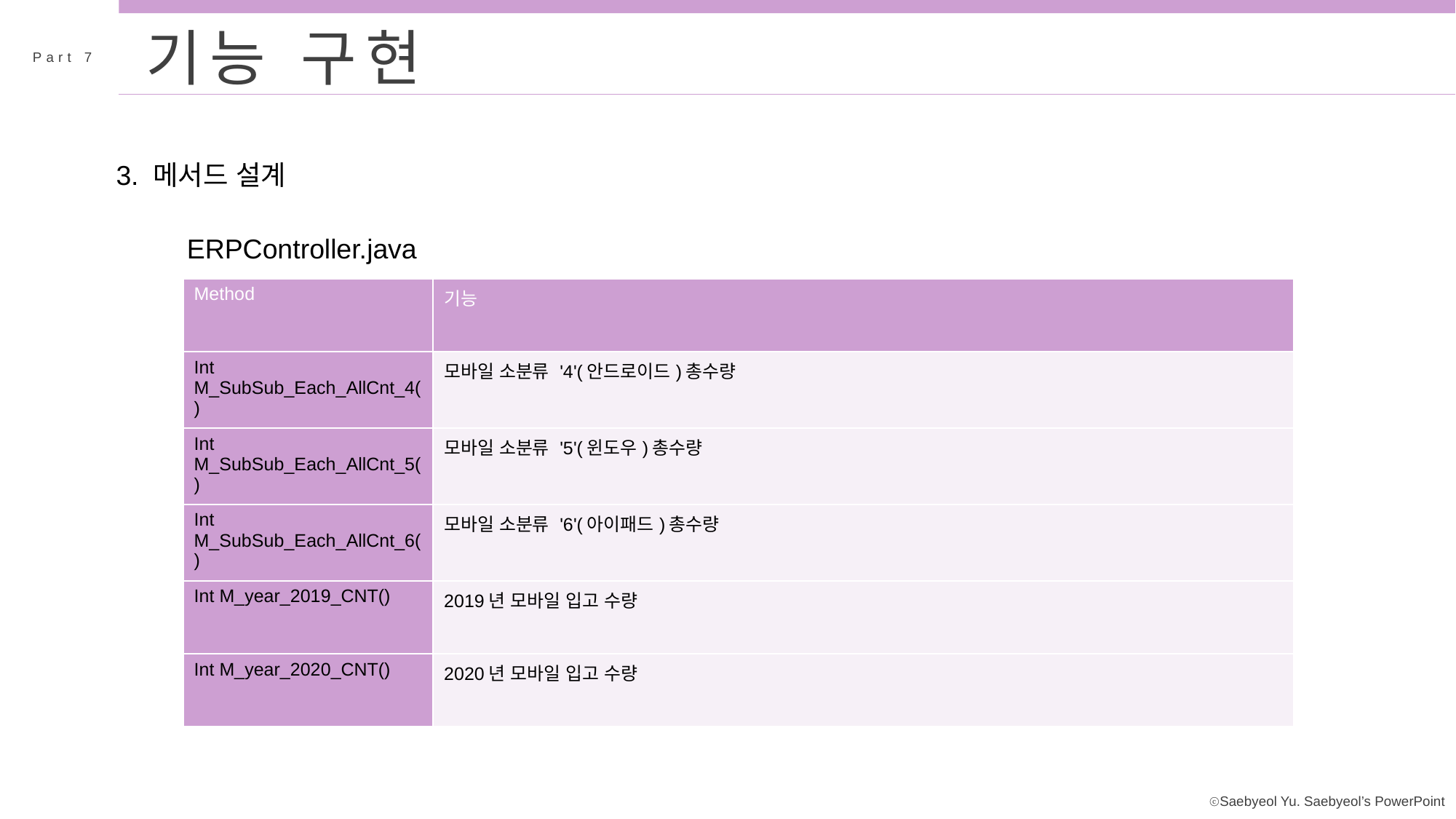

기능 구현
Part 7
3. 메서드 설계
ERPController.java
| Method | 기능 |
| --- | --- |
| Int M\_SubSub\_Each\_AllCnt\_4() | 모바일 소분류 '4'(안드로이드)총수량 |
| Int M\_SubSub\_Each\_AllCnt\_5() | 모바일 소분류 '5'(윈도우)총수량 |
| Int M\_SubSub\_Each\_AllCnt\_6() | 모바일 소분류 '6'(아이패드)총수량 |
| Int M\_year\_2019\_CNT() | 2019년 모바일 입고 수량 |
| Int M\_year\_2020\_CNT() | 2020년 모바일 입고 수량 |